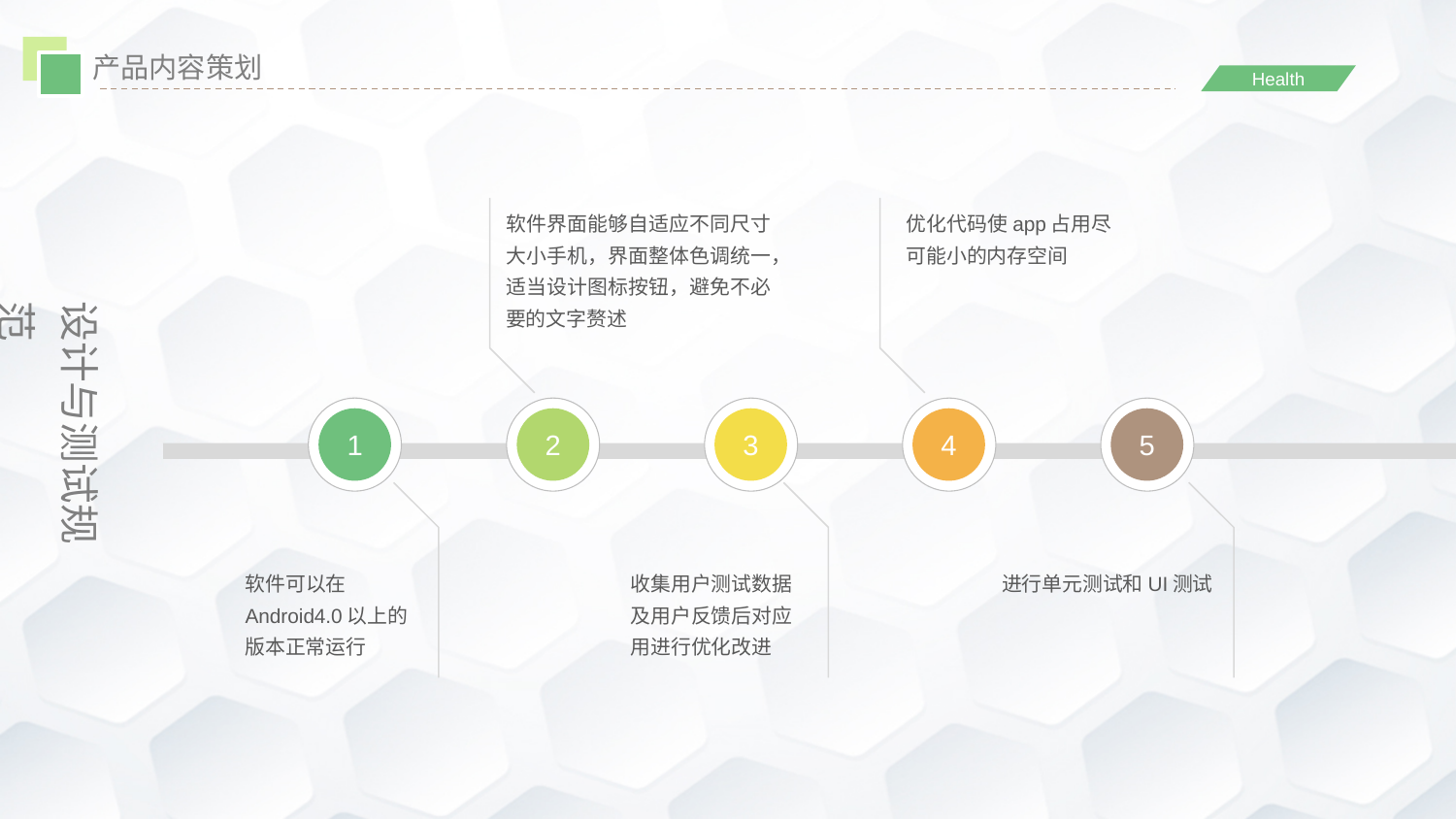

产品内容策划

软件界面能够自适应不同尺寸大小手机，界面整体色调统一，适当设计图标按钮，避免不必要的文字赘述

优化代码使app占用尽可能小的内存空间
设计与测试规范

1
2
3
4
5

进行单元测试和UI测试
软件可以在Android4.0以上的版本正常运行
收集用户测试数据及用户反馈后对应用进行优化改进